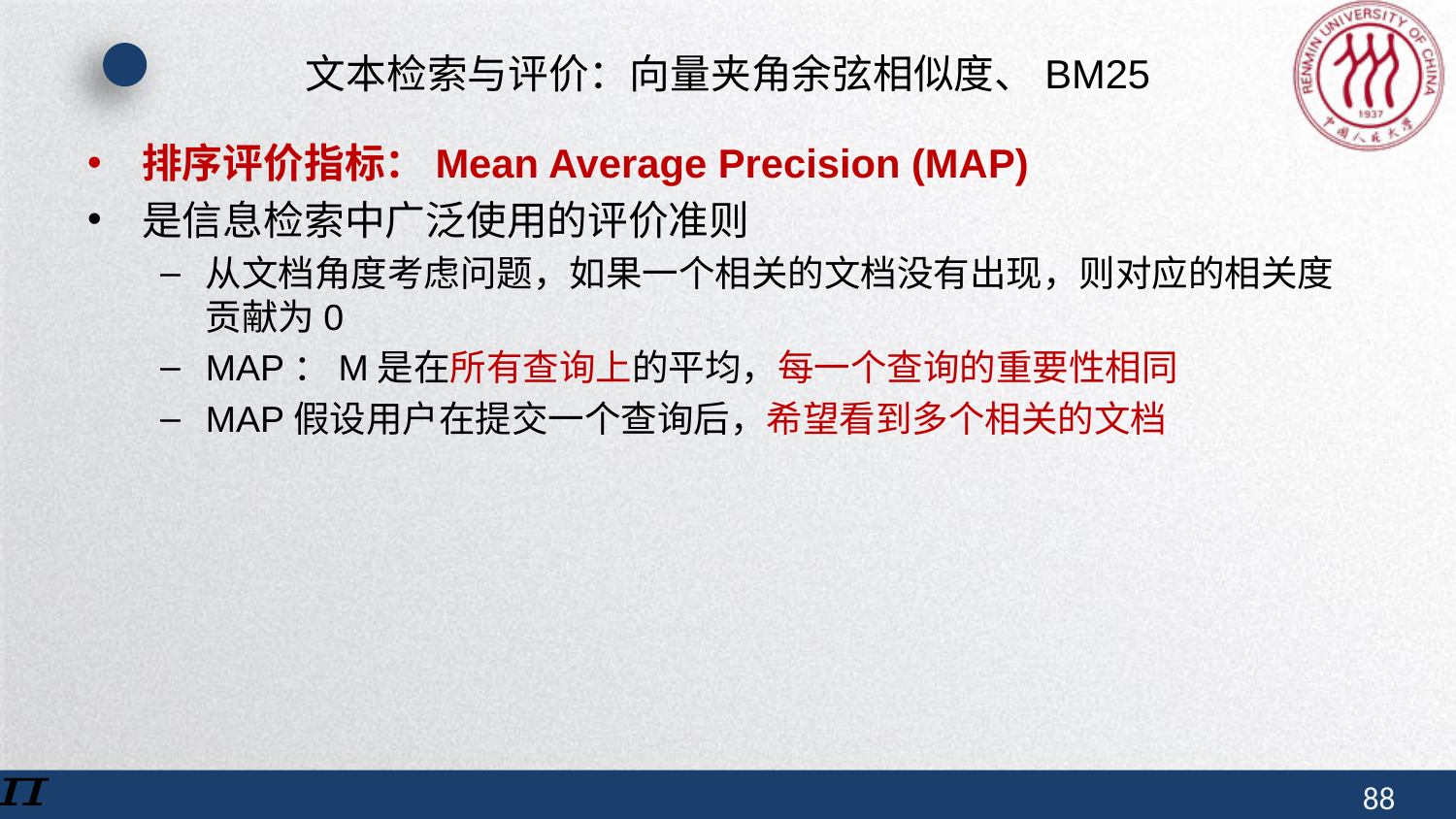

# 文本检索与评价：向量夹角余弦相似度、BM25
排序评价指标：Mean Average Precision (MAP)
是信息检索中广泛使用的评价准则
从文档角度考虑问题，如果一个相关的文档没有出现，则对应的相关度贡献为0
MAP：M是在所有查询上的平均，每一个查询的重要性相同
MAP假设用户在提交一个查询后，希望看到多个相关的文档